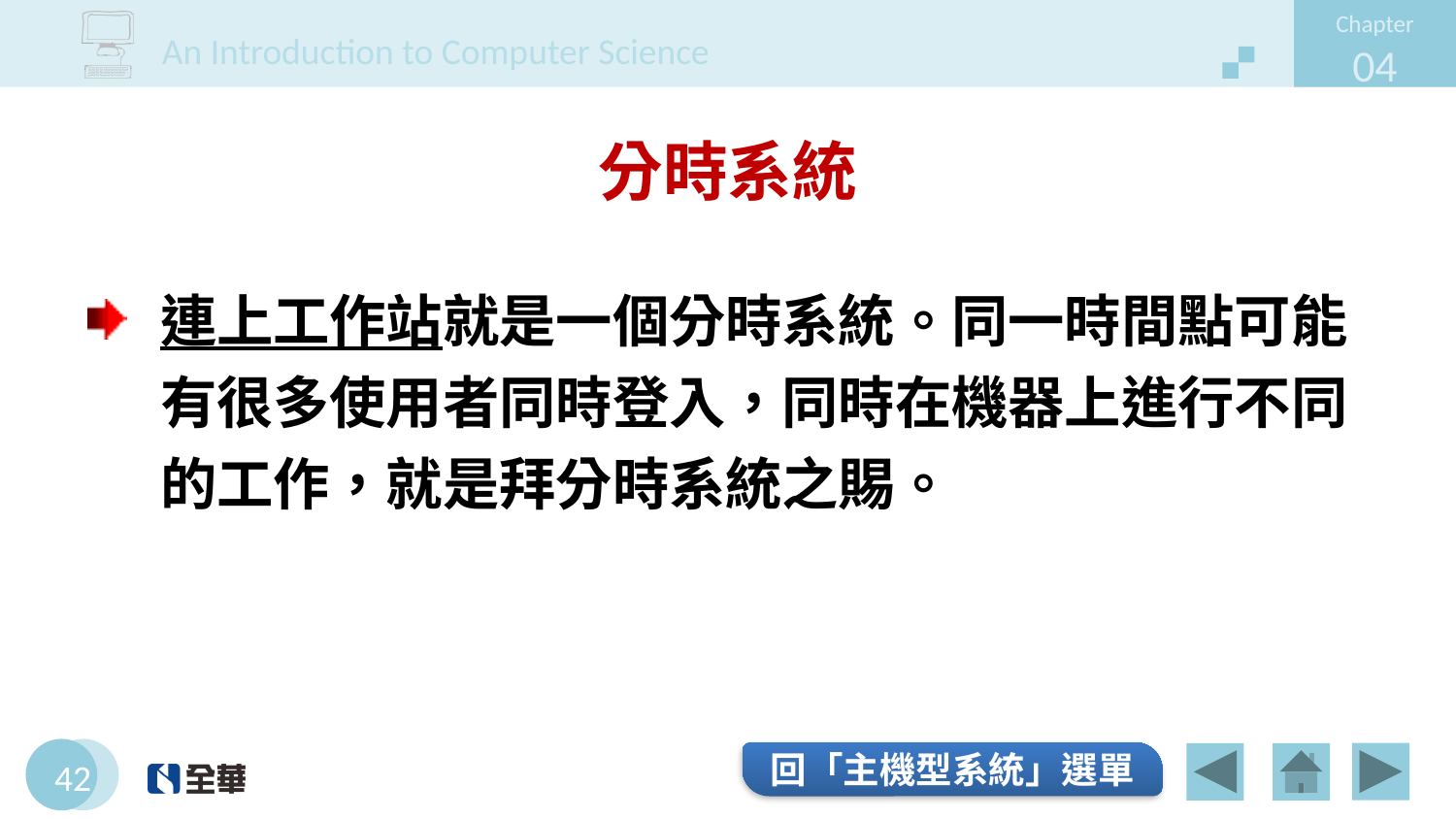

# 分時系統
連上工作站就是一個分時系統。同一時間點可能有很多使用者同時登入，同時在機器上進行不同的工作，就是拜分時系統之賜。

回「主機型系統」選單